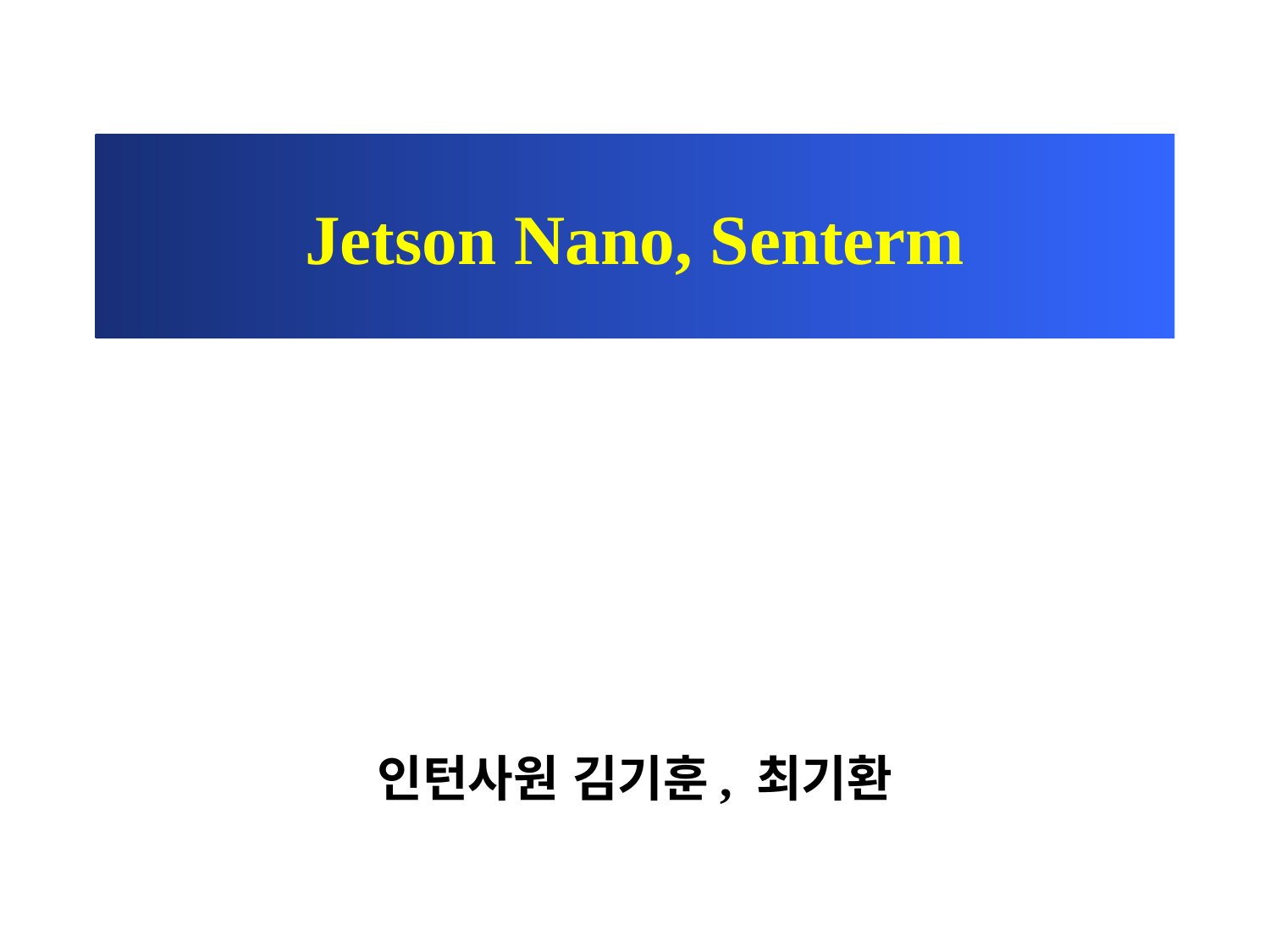

# Jetson Nano, Senterm
인턴사원 김기훈, 최기환